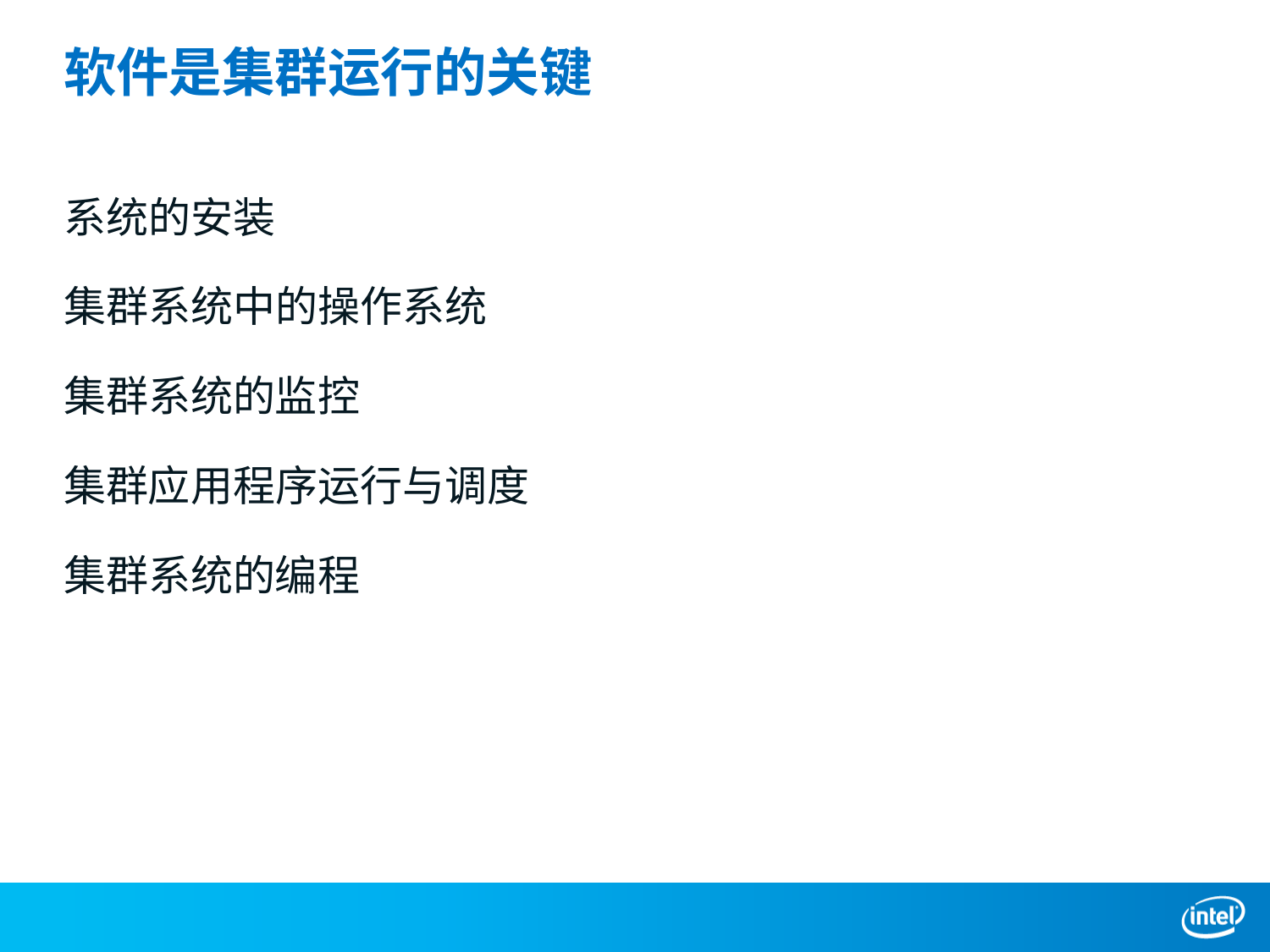

# 软件是集群运行的关键
系统的安装
集群系统中的操作系统
集群系统的监控
集群应用程序运行与调度
集群系统的编程